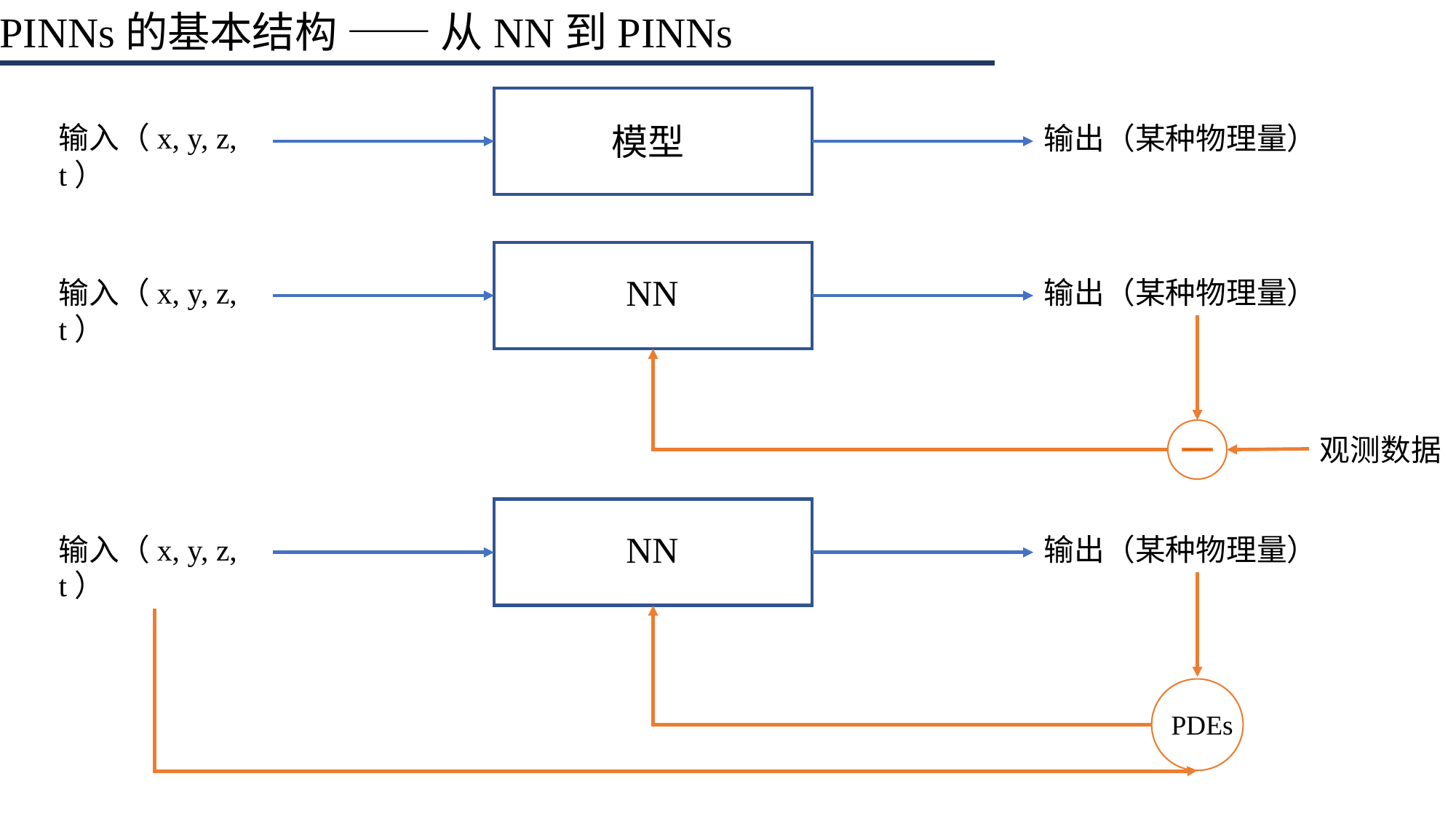

PINNs的基本结构 —— 从NN到PINNs

输入（x, y, z, t）
模型
输出（某种物理量）

NN
输入（x, y, z, t）
输出（某种物理量）

观测数据

NN
输入（x, y, z, t）
输出（某种物理量）

PDEs